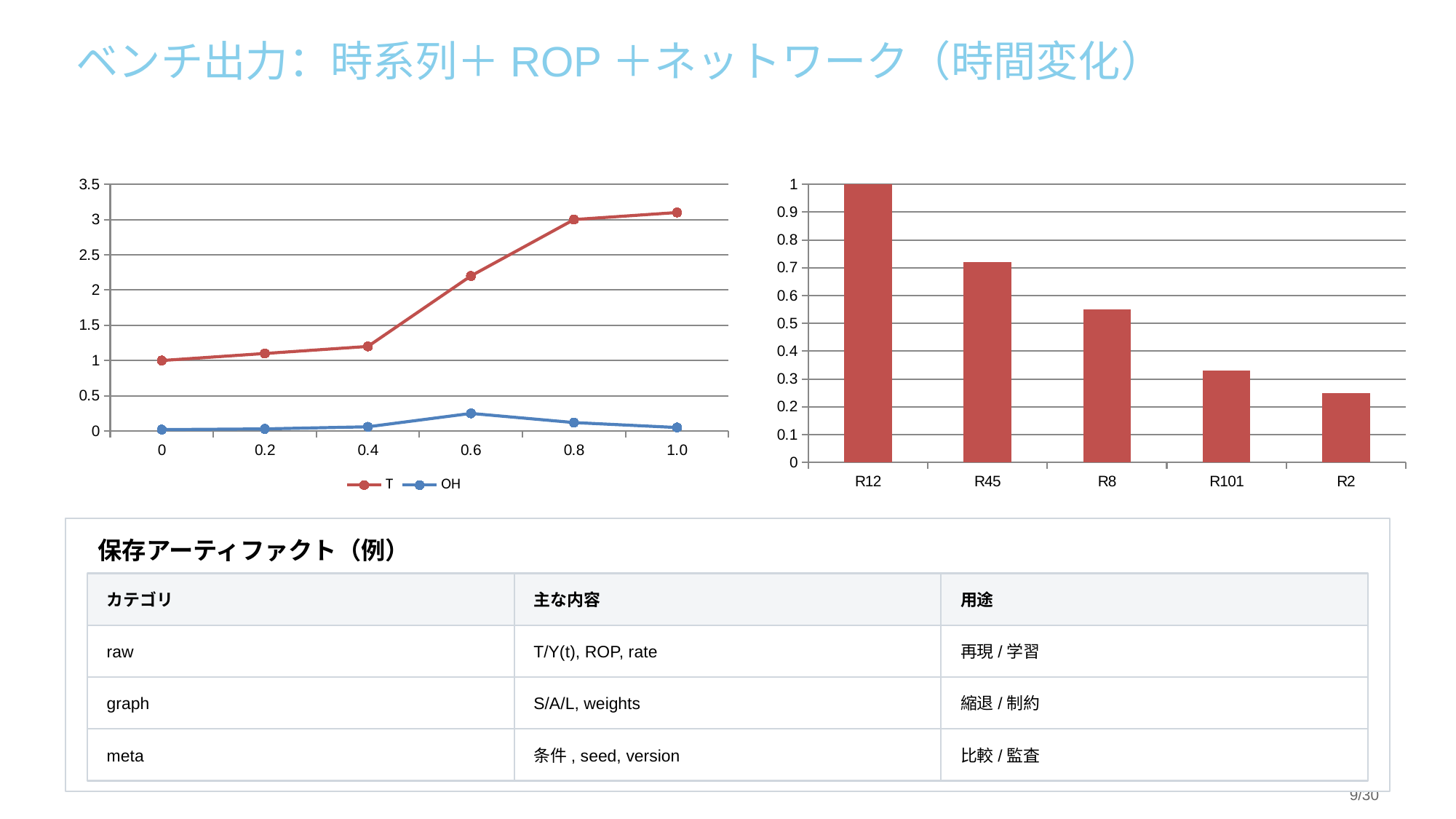

ベンチ出力：時系列＋ROP＋ネットワーク（時間変化）

### Chart

| Category | T | OH |
|---|---|---|
| 0 | 1.0 | 0.02 |
| 0.2 | 1.1 | 0.03 |
| 0.4 | 1.2 | 0.06 |
| 0.6 | 2.2 | 0.25 |
| 0.8 | 3.0 | 0.12 |
| 1.0 | 3.1 | 0.05 |

### Chart

| Category | Top ROP |
|---|---|
| R12 | 1.0 |
| R45 | 0.72 |
| R8 | 0.55 |
| R101 | 0.33 |
| R2 | 0.25 |
保存アーティファクト（例）

カテゴリ
主な内容
用途

raw
T/Y(t), ROP, rate
再現/学習

graph
S/A/L, weights
縮退/制約

meta
条件, seed, version
比較/監査
9/30